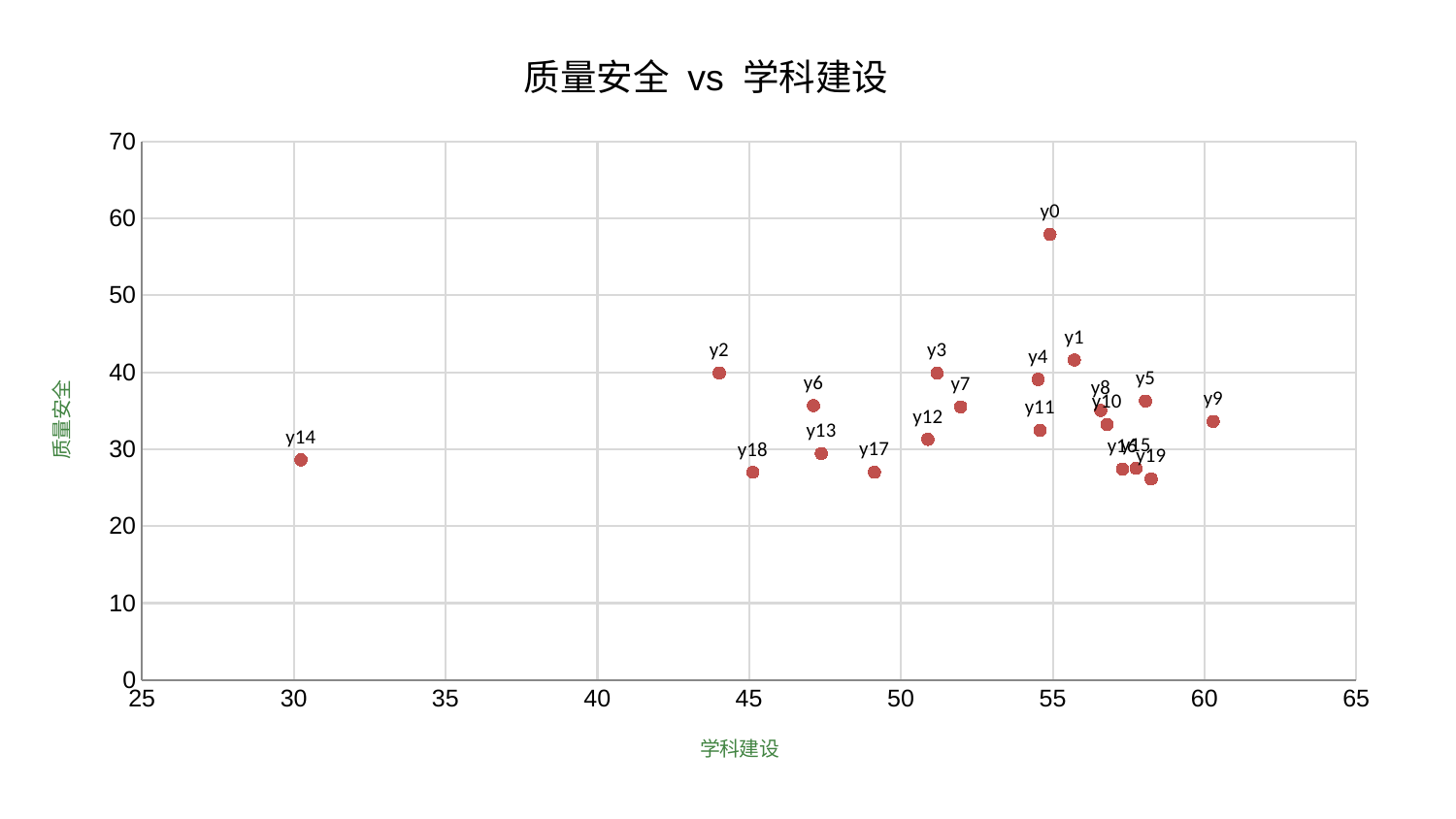

### Chart: 质量安全 vs 学科建设

| Category | 质量安全 |
|---|---|
2